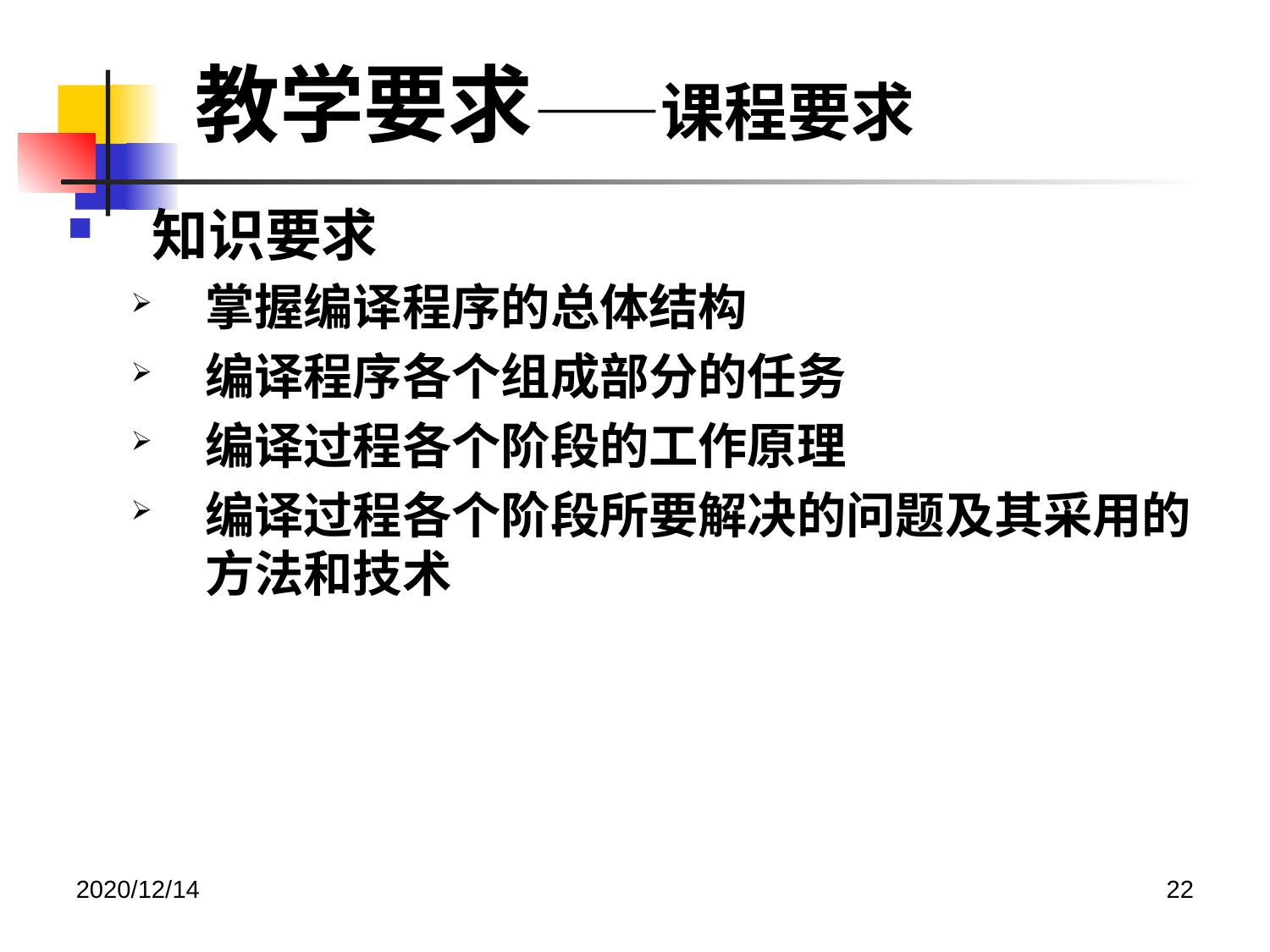

教学要求——课程要求
知识要求
掌握编译程序的总体结构
编译程序各个组成部分的任务
编译过程各个阶段的工作原理
编译过程各个阶段所要解决的问题及其采用的方法和技术
2020/12/14
22